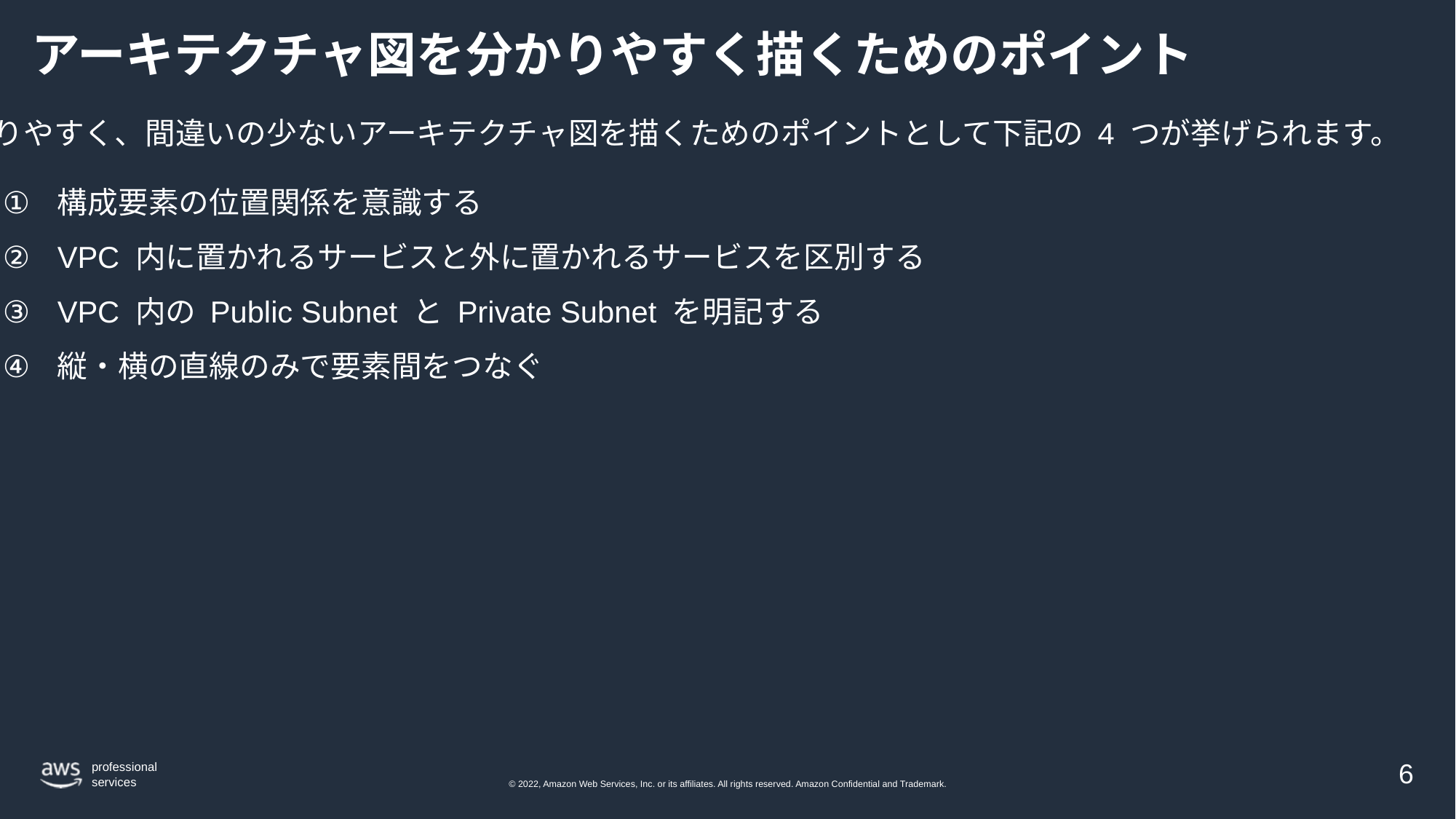

# アーキテクチャ図を分かりやすく描くためのポイント
分かりやすく、間違いの少ないアーキテクチャ図を描くためのポイントとして下記の 4 つが挙げられます。
構成要素の位置関係を意識する
VPC 内に置かれるサービスと外に置かれるサービスを区別する
VPC 内の Public Subnet と Private Subnet を明記する
縦・横の直線のみで要素間をつなぐ
6